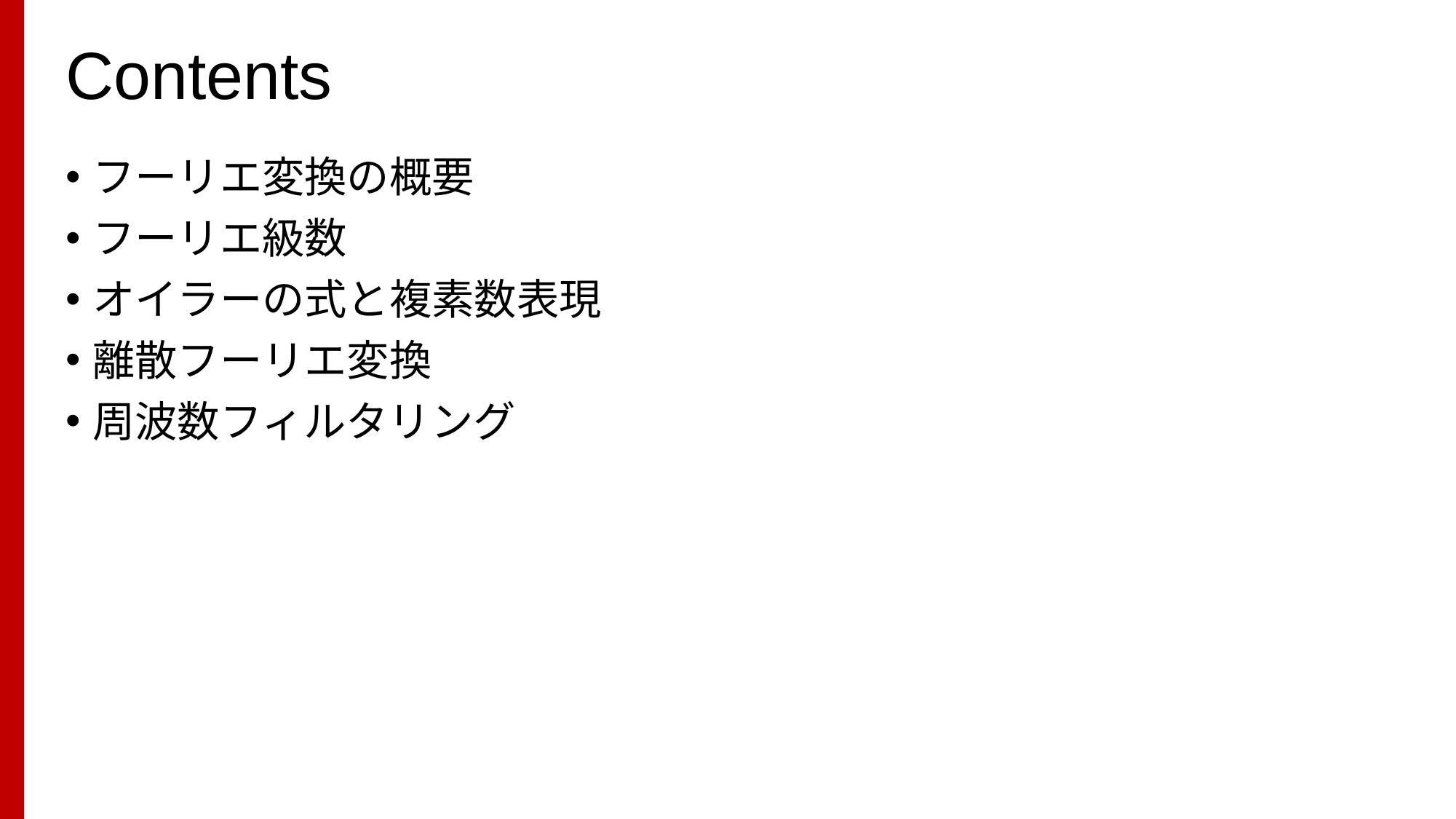

# Contents
フーリエ変換の概要
フーリエ級数
オイラーの式と複素数表現
離散フーリエ変換
周波数フィルタリング